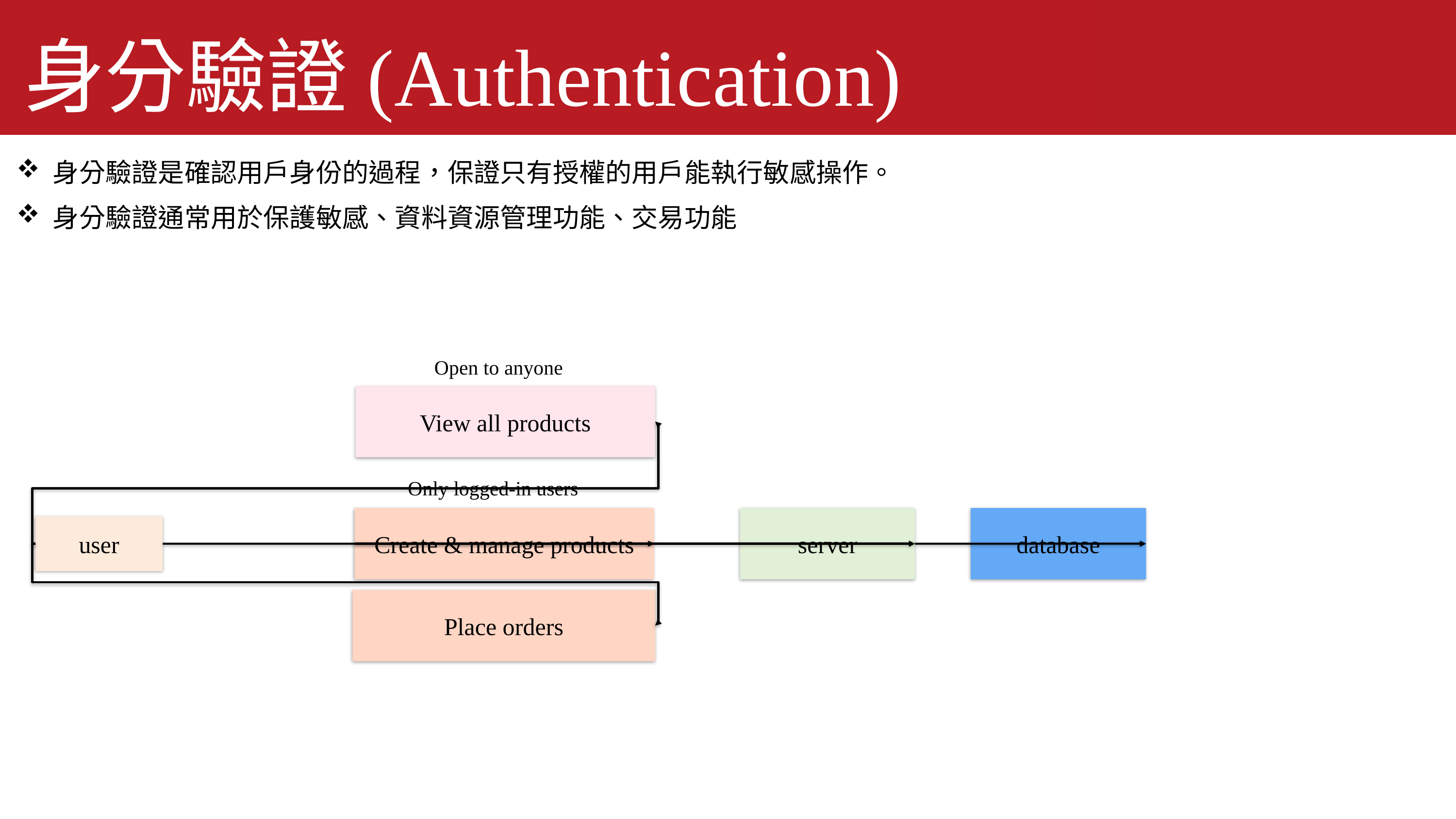

身分驗證(Authentication)
身分驗證是確認用戶身份的過程，保證只有授權的用戶能執行敏感操作。
身分驗證通常用於保護敏感、資料資源管理功能、交易功能
Open to anyone
View all products
Only logged-in users
database
Create & manage products
server
user
Place orders